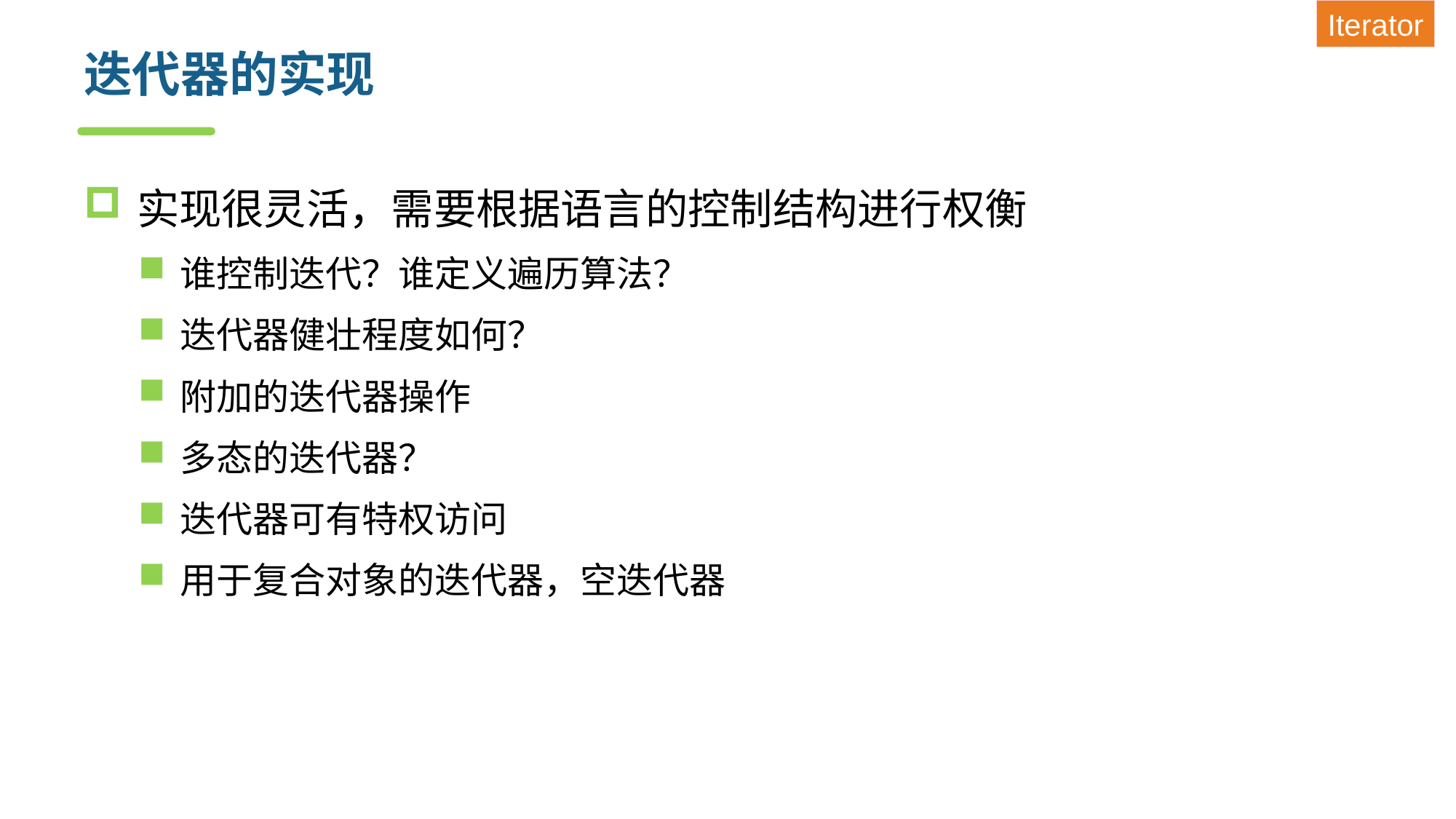

Iterator
# 迭代器的实现
实现很灵活，需要根据语言的控制结构进行权衡
谁控制迭代？谁定义遍历算法？
迭代器健壮程度如何？
附加的迭代器操作
多态的迭代器？
迭代器可有特权访问
用于复合对象的迭代器，空迭代器
192